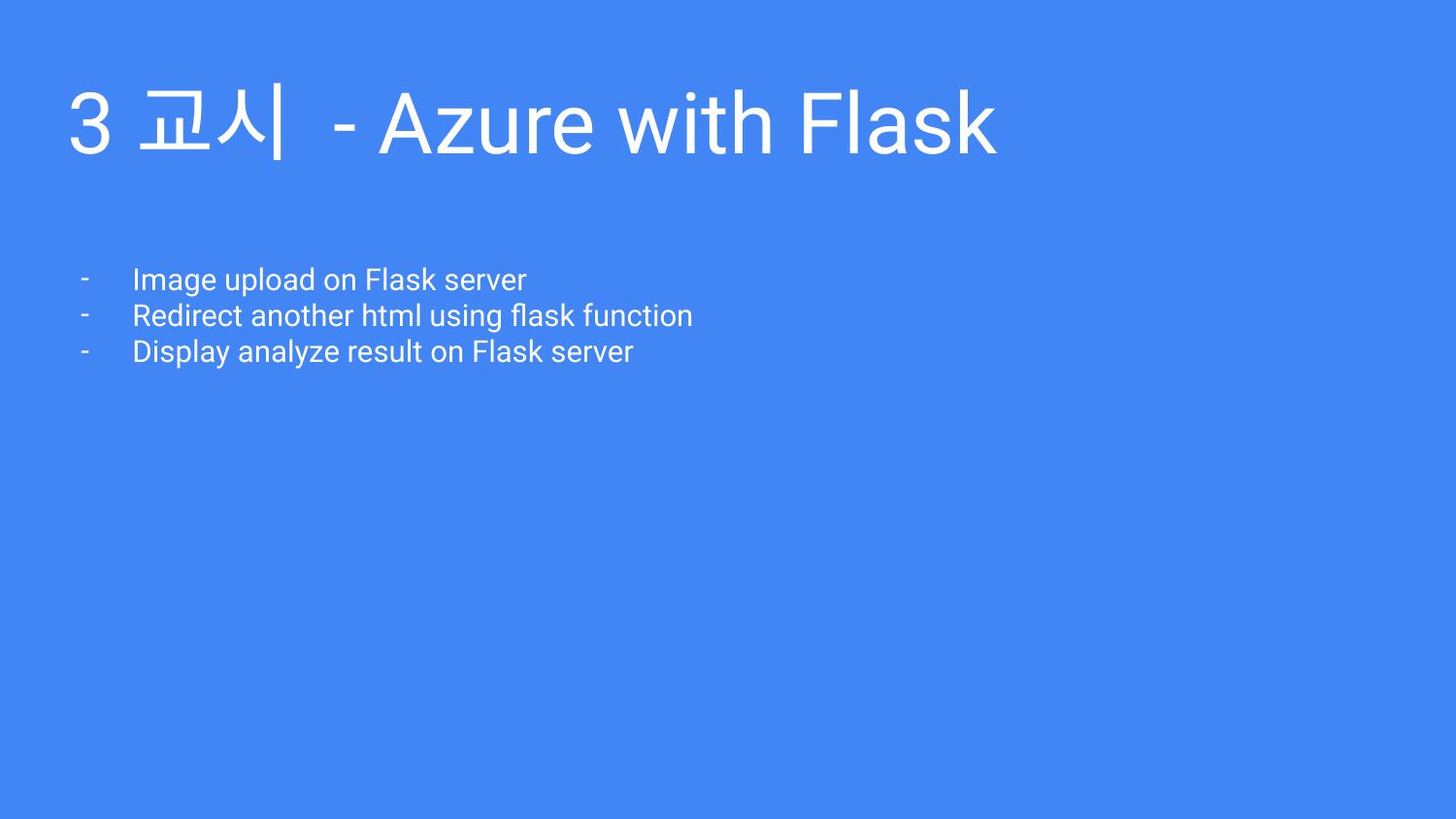

# 3교시 - Azure with Flask
Image upload on Flask server
Redirect another html using flask function
Display analyze result on Flask server